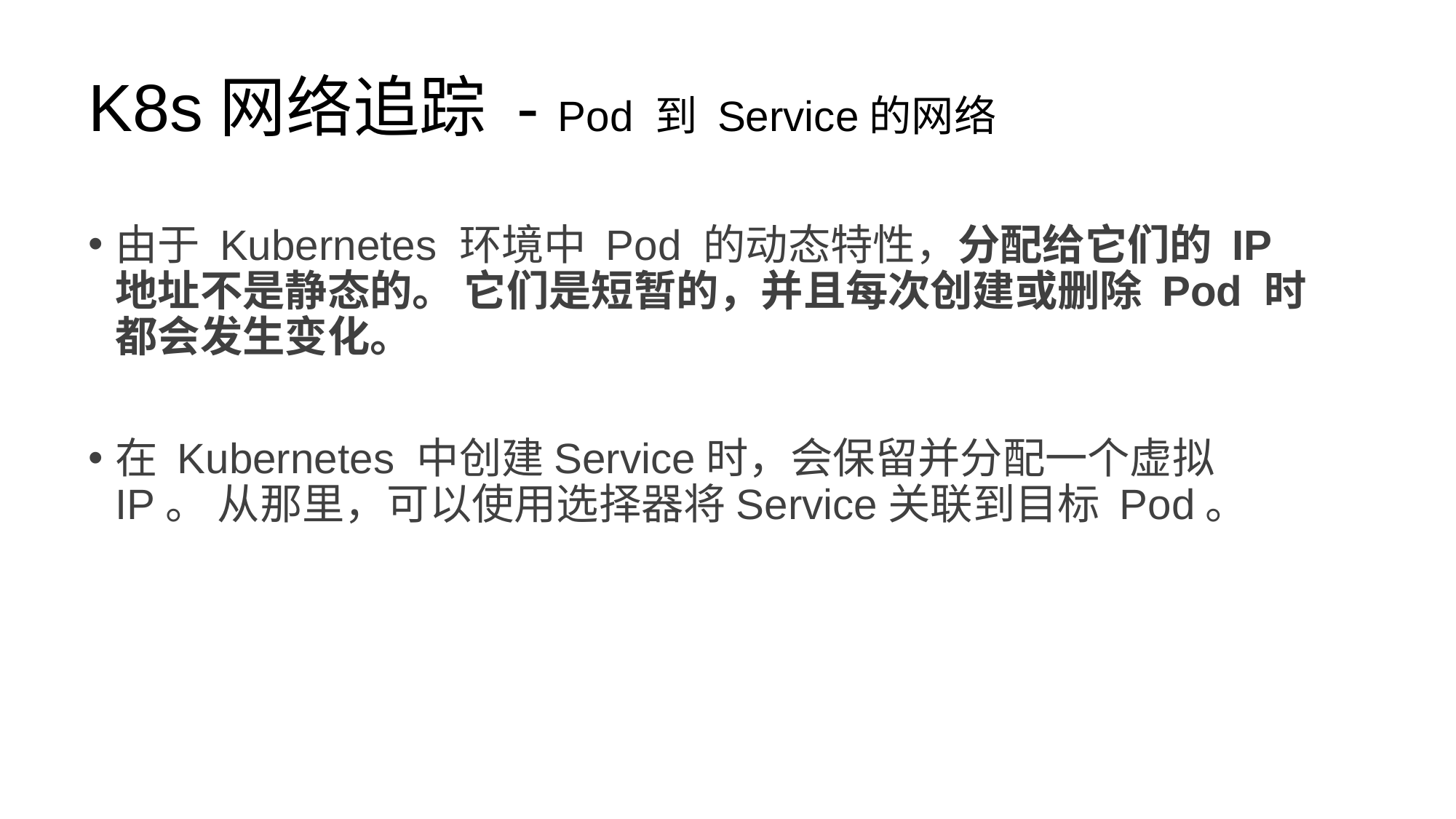

# K8s网络追踪 - Pod 到 Service的网络
由于 Kubernetes 环境中 Pod 的动态特性，分配给它们的 IP 地址不是静态的。 它们是短暂的，并且每次创建或删除 Pod 时都会发生变化。

在 Kubernetes 中创建Service时，会保留并分配一个虚拟 IP。 从那里，可以使用选择器将Service关联到目标 Pod。